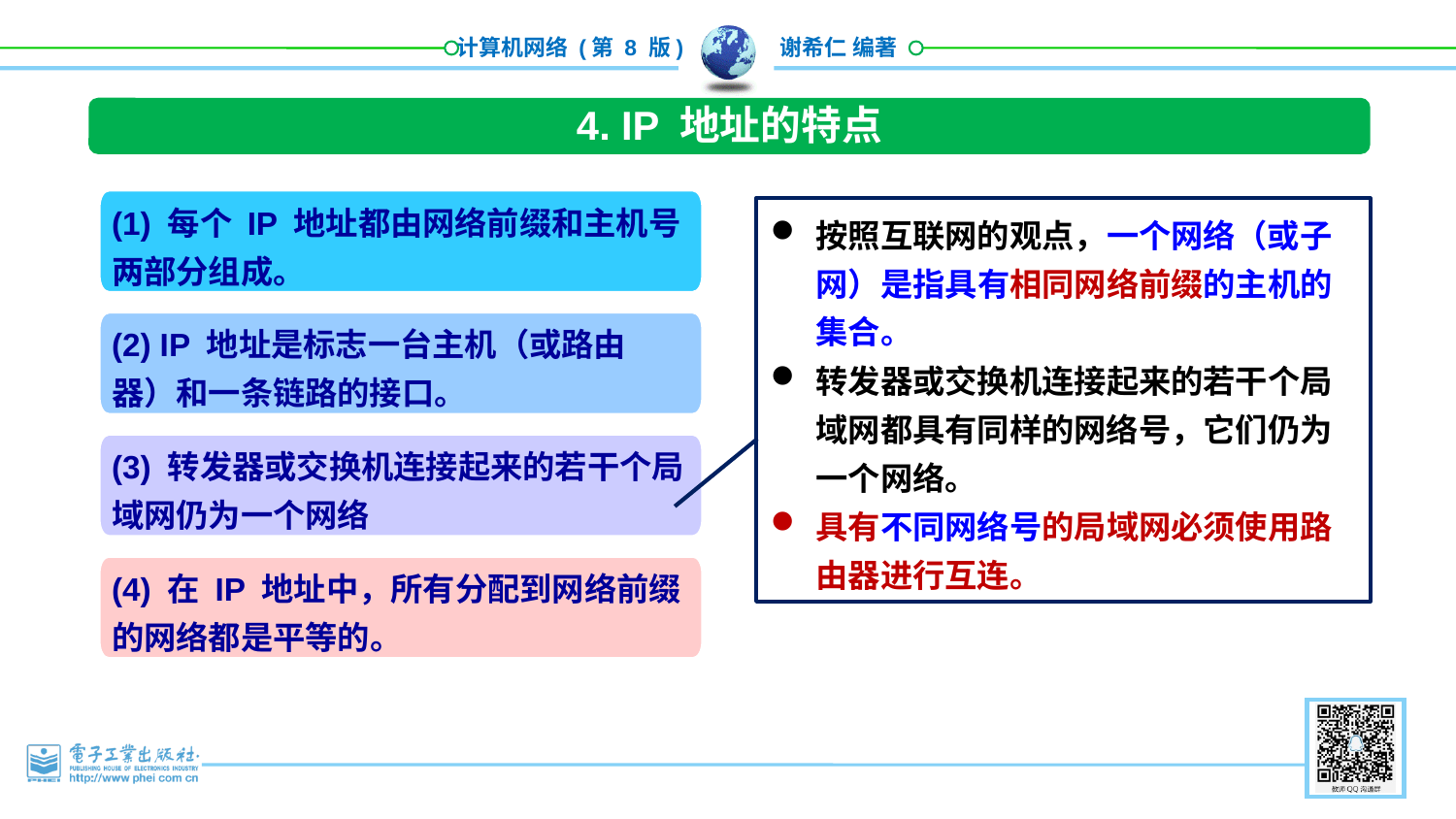

4. IP 地址的特点

(1) 每个 IP 地址都由网络前缀和主机号两部分组成。
(2) IP 地址是标志一台主机（或路由器）和一条链路的接口。
(3) 转发器或交换机连接起来的若干个局域网仍为一个网络
(4) 在 IP 地址中，所有分配到网络前缀的网络都是平等的。
按照互联网的观点，一个网络（或子网）是指具有相同网络前缀的主机的集合。
转发器或交换机连接起来的若干个局域网都具有同样的网络号，它们仍为一个网络。
具有不同网络号的局域网必须使用路由器进行互连。